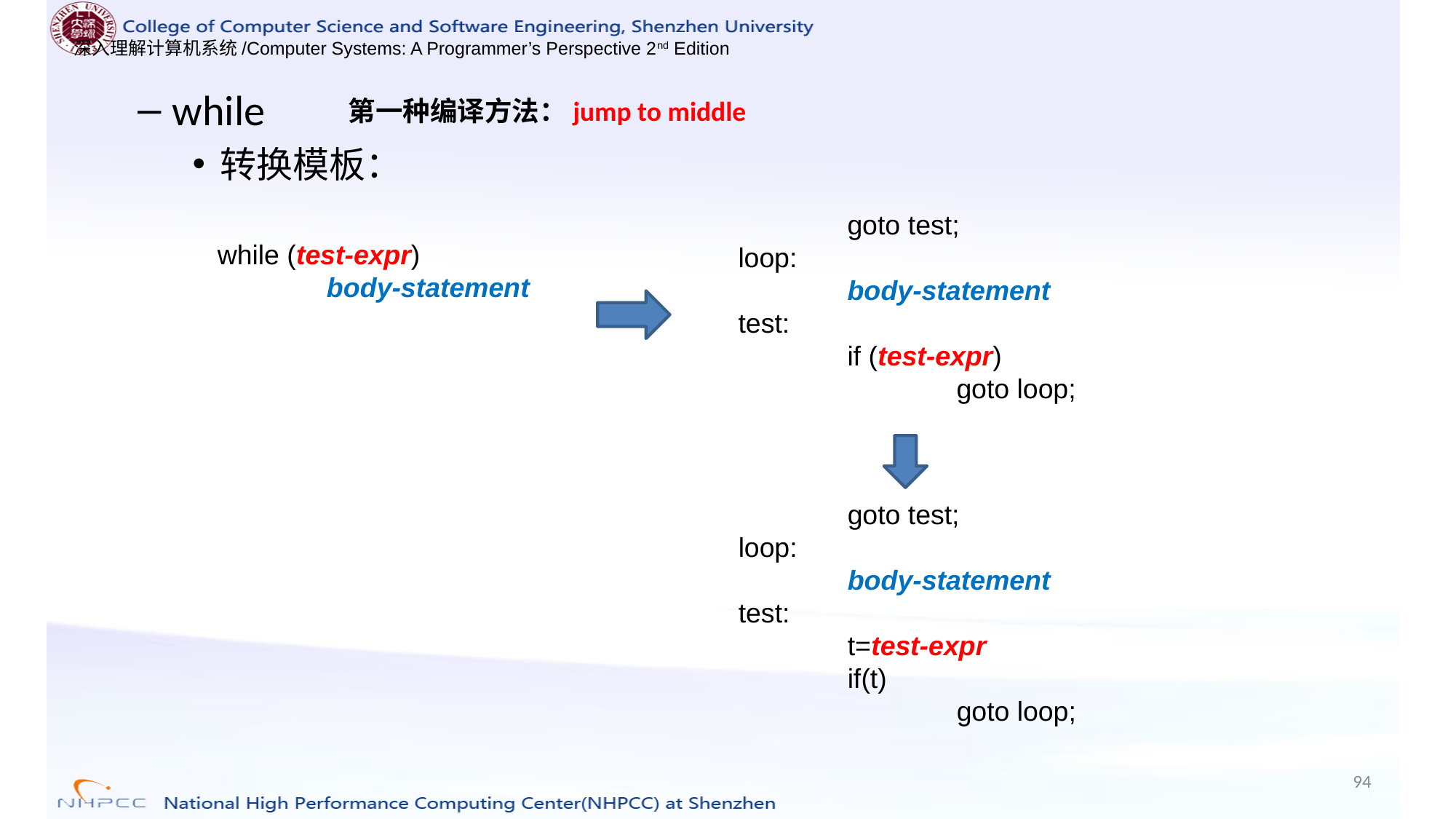

while
转换模板：
第一种编译方法：jump to middle
	goto test;
loop:
	body-statement
test:
	if (test-expr)
		goto loop;

while (test-expr)
	body-statement

	goto test;
loop:
	body-statement
test:
	t=test-expr
	if(t)
		goto loop;

94